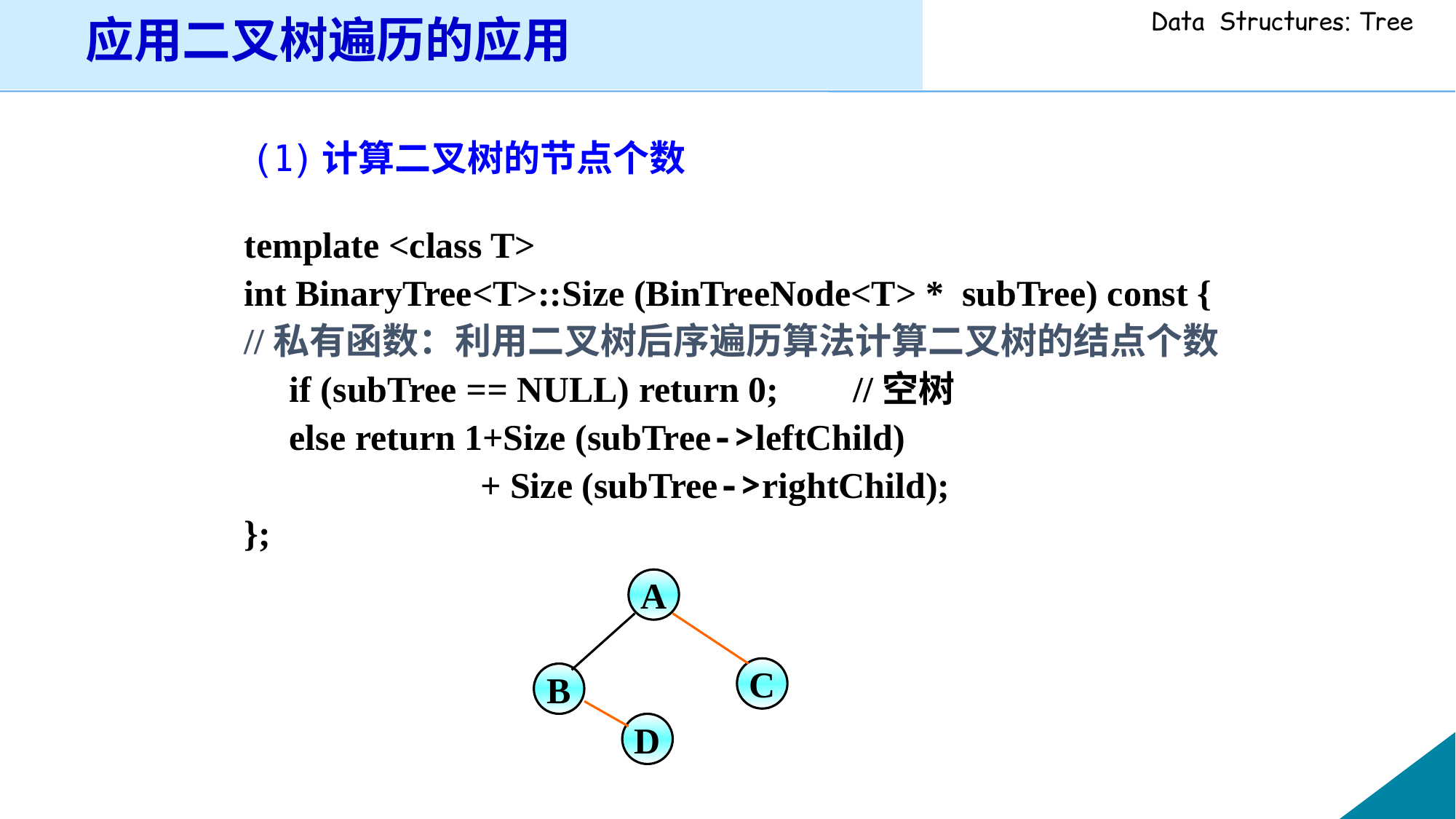

# 应用二叉树遍历的应用
(1)计算二叉树的节点个数
template <class T>
int BinaryTree<T>::Size (BinTreeNode<T> *  subTree) const {
//私有函数：利用二叉树后序遍历算法计算二叉树的结点个数
     if (subTree == NULL) return 0;	       //空树
     else return 1+Size (subTree->leftChild)
                          + Size (subTree->rightChild);
};
A

C
B

D